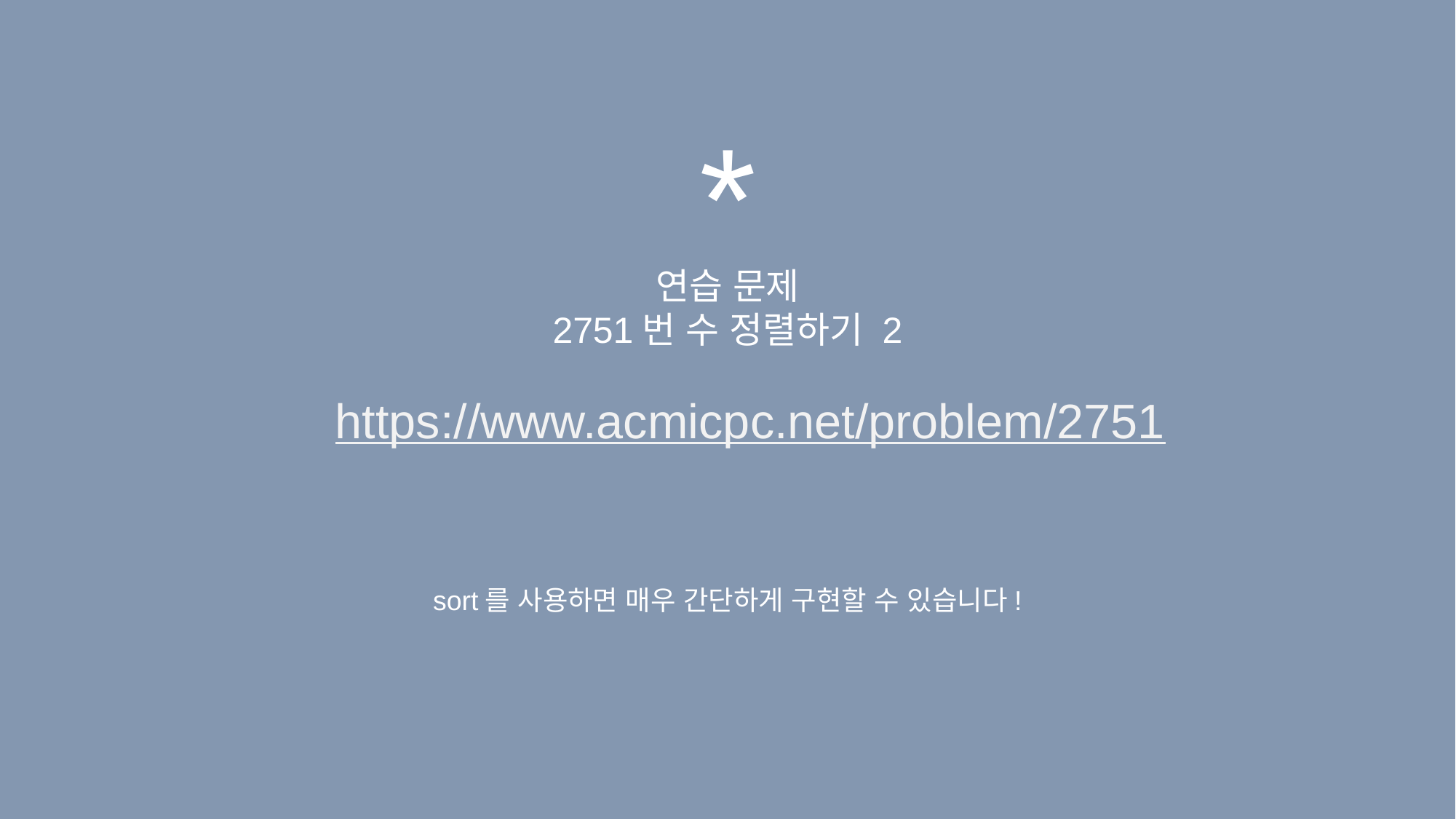

*
연습 문제
2751번 수 정렬하기 2

https://www.acmicpc.net/problem/2751

sort를 사용하면 매우 간단하게 구현할 수 있습니다!